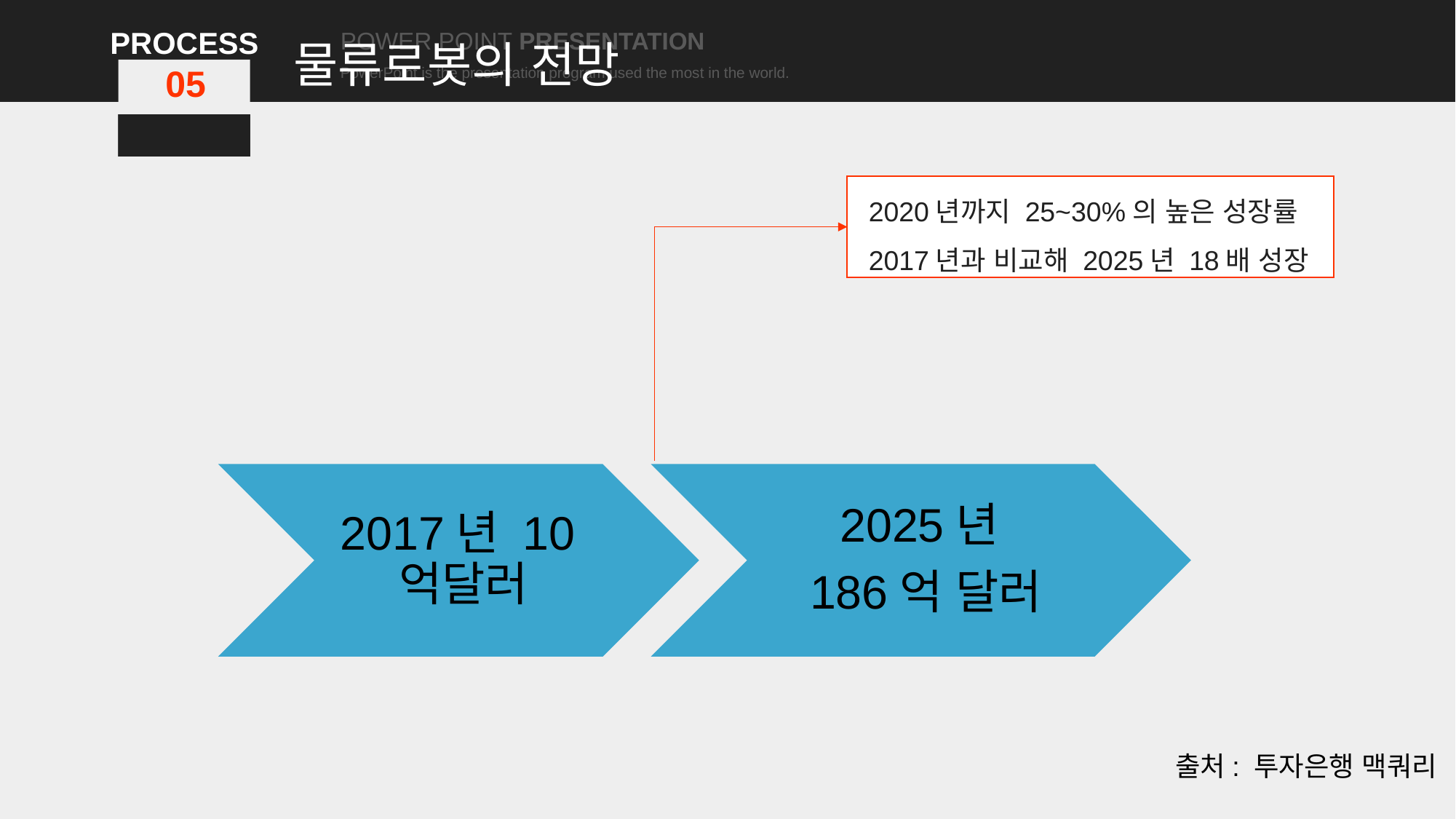

물류로봇의 전망
PROCESS
PROCESS
PROCESS
PROCESS
POWER POINT PRESENTATION
PowerPoint is the presentation program used the most in the world.
POWER POINT PRESENTATION
PowerPoint is the presentation program used the most in the world.
POWER POINT PRESENTATION
PowerPoint is the presentation program used the most in the world.
POWER POINT PRESENTATION
PowerPoint is the presentation program used the most in the world.
01
01
01
05

2020년까지 25~30%의 높은 성장률
2017년과 비교해 2025년 18배 성장
2017년 10억달러
2025년
186억 달러
출처: 투자은행 맥쿼리